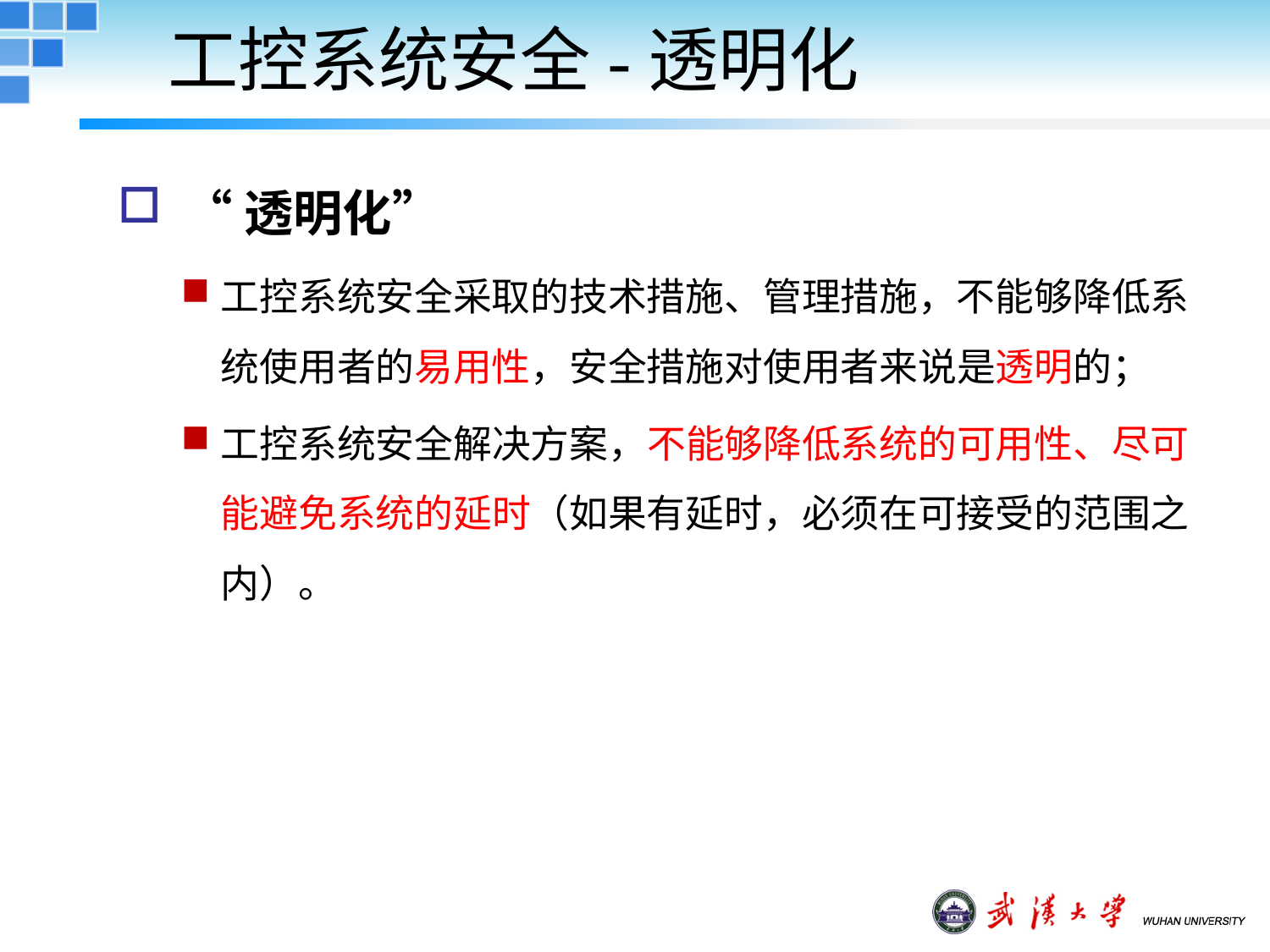

# 工控系统安全-透明化
“透明化”
工控系统安全采取的技术措施、管理措施，不能够降低系统使用者的易用性，安全措施对使用者来说是透明的；
工控系统安全解决方案，不能够降低系统的可用性、尽可能避免系统的延时（如果有延时，必须在可接受的范围之内）。